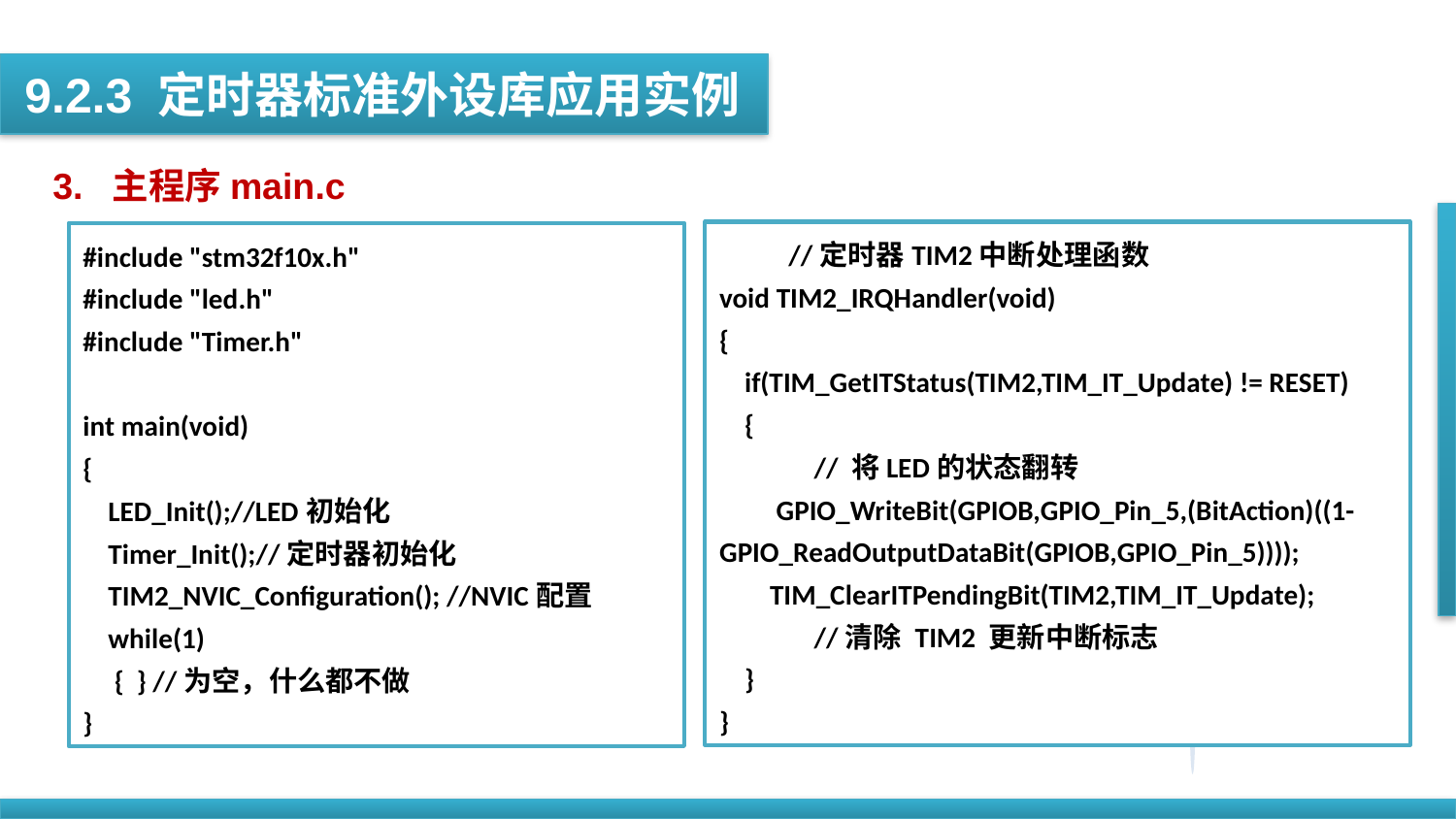

9.2.3 定时器标准外设库应用实例
3.  主程序main.c
           //定时器TIM2中断处理函数
void TIM2_IRQHandler(void)
{
    if(TIM_GetITStatus(TIM2,TIM_IT_Update) != RESET)
    {
               // 将LED的状态翻转
         GPIO_WriteBit(GPIOB,GPIO_Pin_5,(BitAction)((1- GPIO_ReadOutputDataBit(GPIOB,GPIO_Pin_5))));
        TIM_ClearITPendingBit(TIM2,TIM_IT_Update);
               //清除 TIM2 更新中断标志
    }
}
#include "stm32f10x.h"
#include "led.h"
#include "Timer.h"

int main(void)
{
    LED_Init();//LED初始化
    Timer_Init();//定时器初始化
    TIM2_NVIC_Configuration(); //NVIC配置
    while(1)
     {  } //为空，什么都不做
}